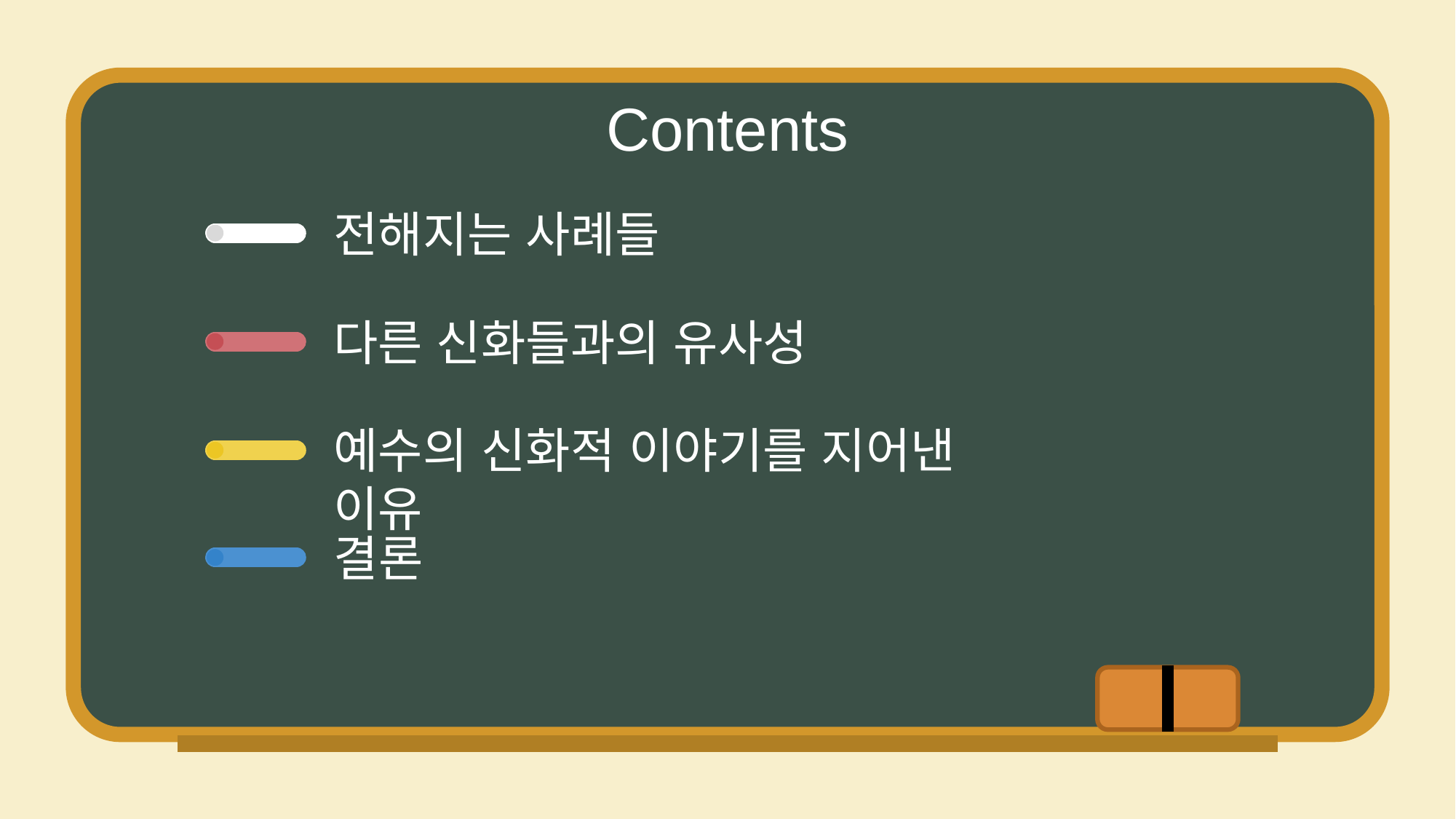

Contents
전해지는 사례들

다른 신화들과의 유사성

예수의 신화적 이야기를 지어낸 이유

결론